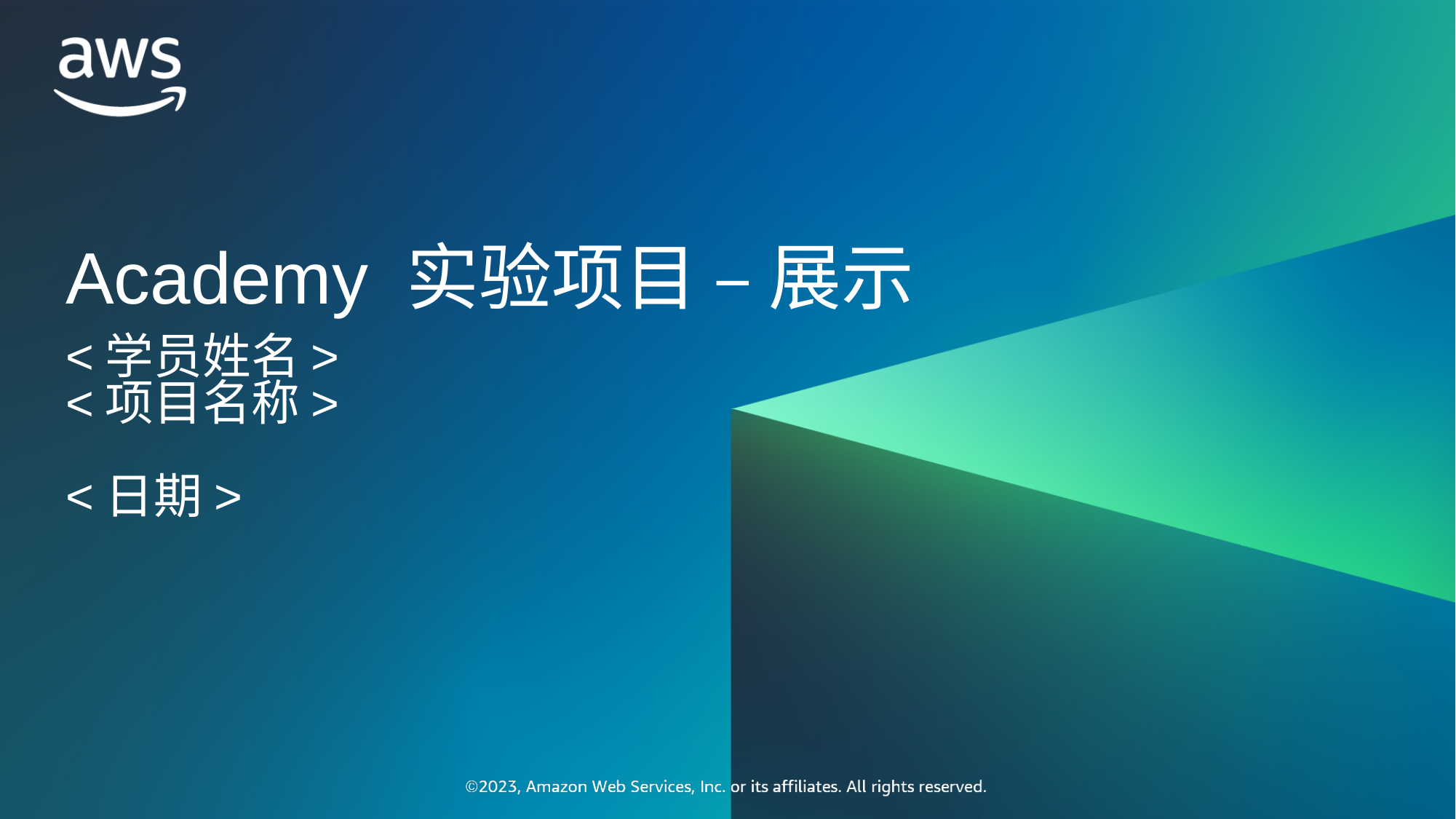

Academy 实验项目 – 展示
<学员姓名>
<项目名称>

<日期>